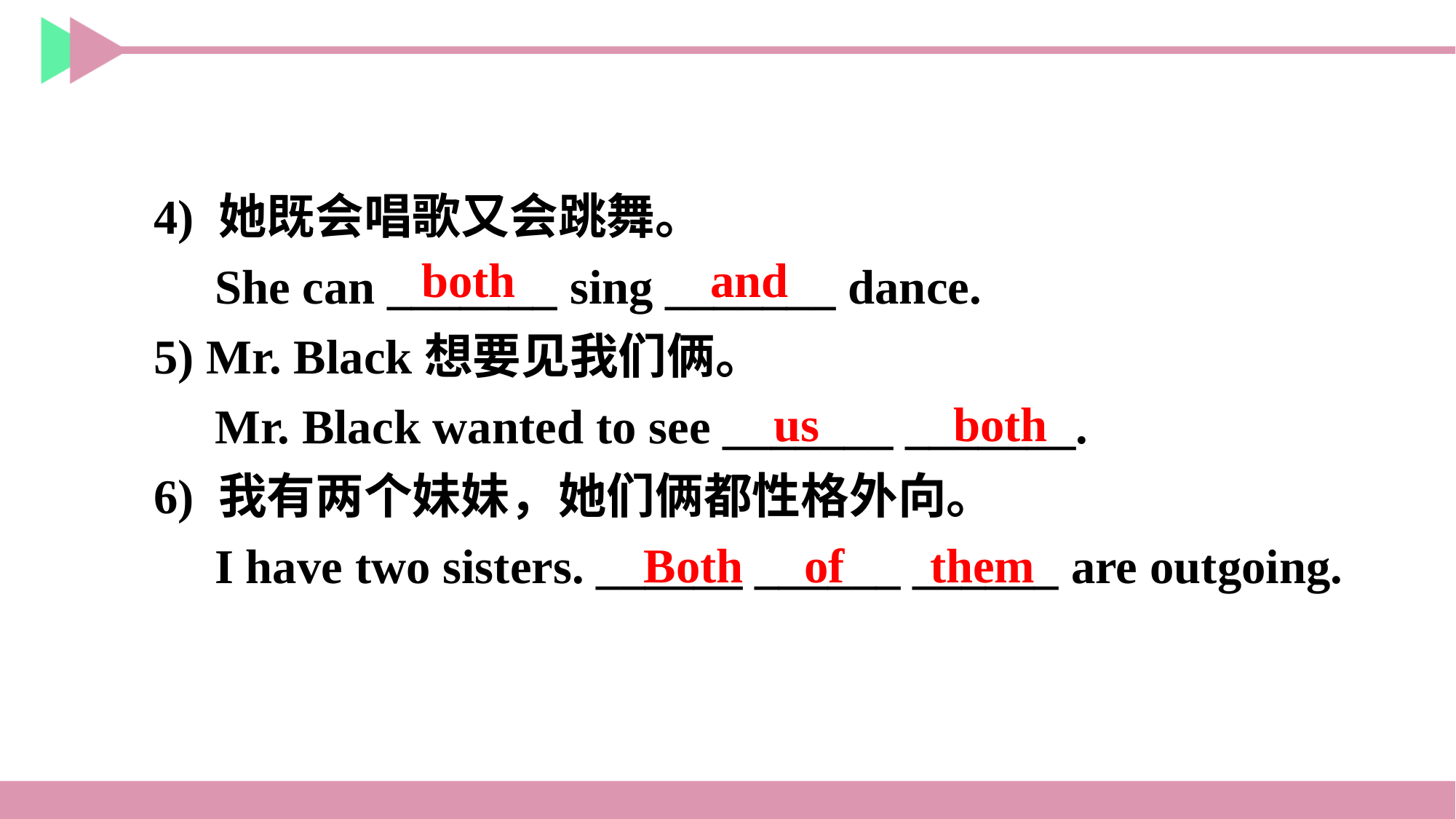

4) 她既会唱歌又会跳舞。
     She can _______ sing _______ dance.
5) Mr. Black想要见我们俩。
     Mr. Black wanted to see _______ _______.
6) 我有两个妹妹，她们俩都性格外向。
     I have two sisters. ______ ______ ______ are outgoing.
both                and
us           both
Both     of       them